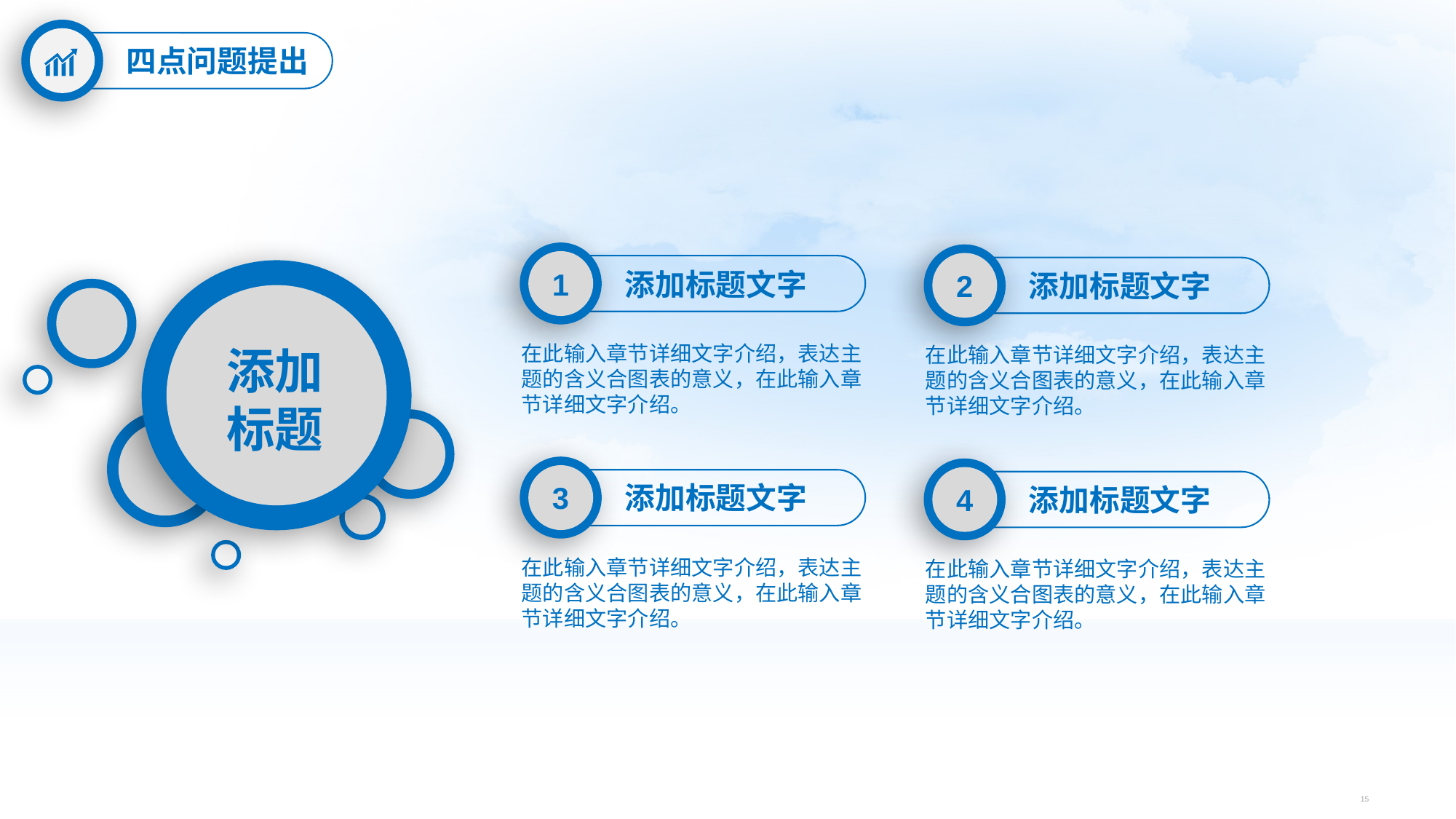

四点问题提出

1

2

添加标题文字
添加标题文字

在此输入章节详细文字介绍，表达主题的含义合图表的意义，在此输入章节详细文字介绍。
添加
标题
在此输入章节详细文字介绍，表达主题的含义合图表的意义，在此输入章节详细文字介绍。

3

4

添加标题文字
添加标题文字

在此输入章节详细文字介绍，表达主题的含义合图表的意义，在此输入章节详细文字介绍。
在此输入章节详细文字介绍，表达主题的含义合图表的意义，在此输入章节详细文字介绍。
延时符